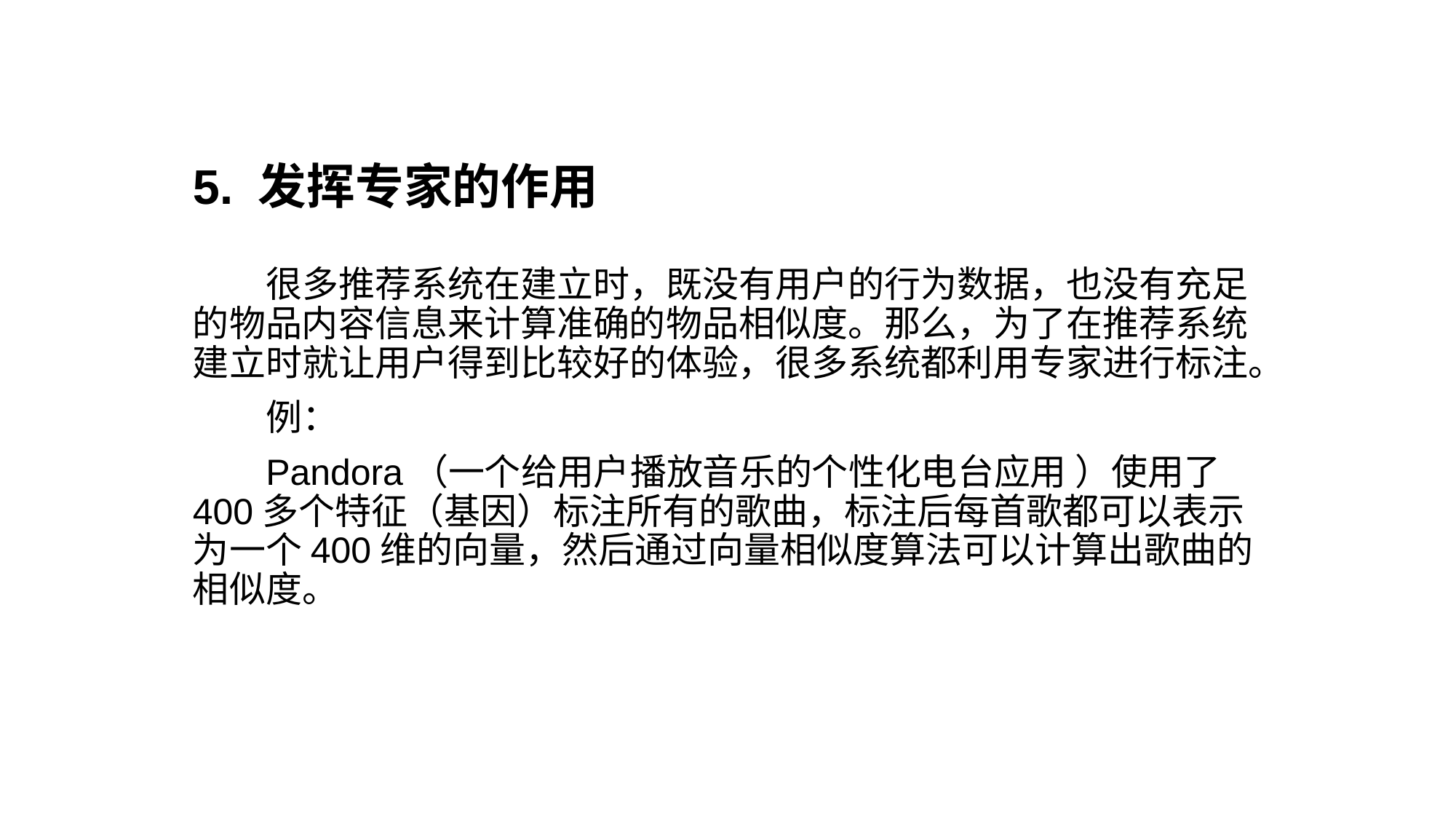

# 5. 发挥专家的作用
很多推荐系统在建立时，既没有用户的行为数据，也没有充足的物品内容信息来计算准确的物品相似度。那么，为了在推荐系统建立时就让用户得到比较好的体验，很多系统都利用专家进行标注。
例：
Pandora（一个给用户播放音乐的个性化电台应用 ）使用了400多个特征（基因）标注所有的歌曲，标注后每首歌都可以表示为一个400维的向量，然后通过向量相似度算法可以计算出歌曲的相似度。